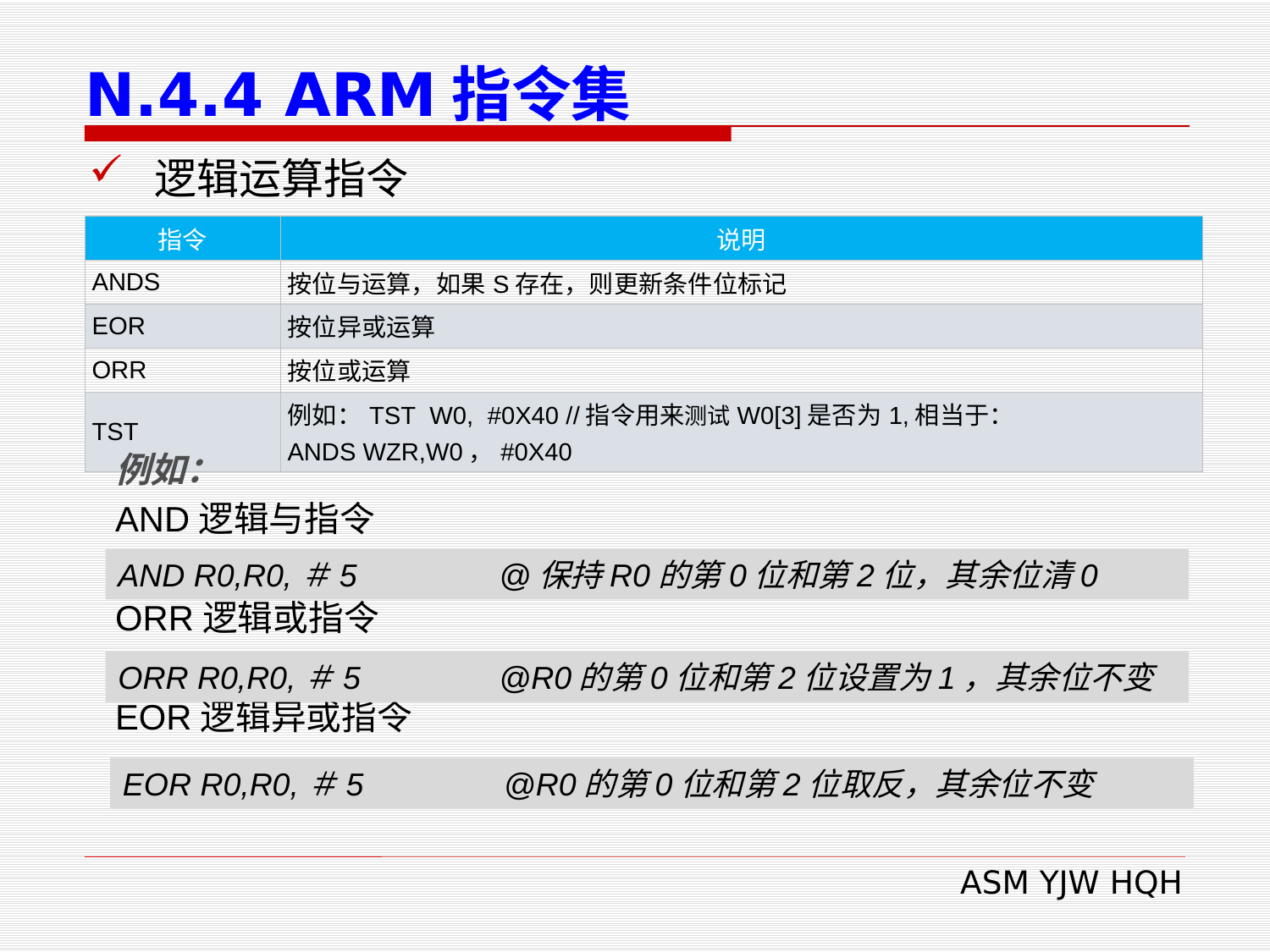

# N.4.4 ARM指令集
逻辑运算指令
| 指令 | 说明 |
| --- | --- |
| ANDS | 按位与运算，如果S存在，则更新条件位标记 |
| EOR | 按位异或运算 |
| ORR | 按位或运算 |
| TST | 例如：TST  W0,  #0X40 //指令用来测试W0[3]是否为1,相当于：ANDS WZR,W0，#0X40 |
例如：
AND逻辑与指令

ORR逻辑或指令

EOR逻辑异或指令

AND R0,R0,＃5		@保持R0的第0位和第2位，其余位清0
ORR R0,R0,＃5		@R0的第0位和第2位设置为1，其余位不变
EOR R0,R0,＃5		@R0的第0位和第2位取反，其余位不变